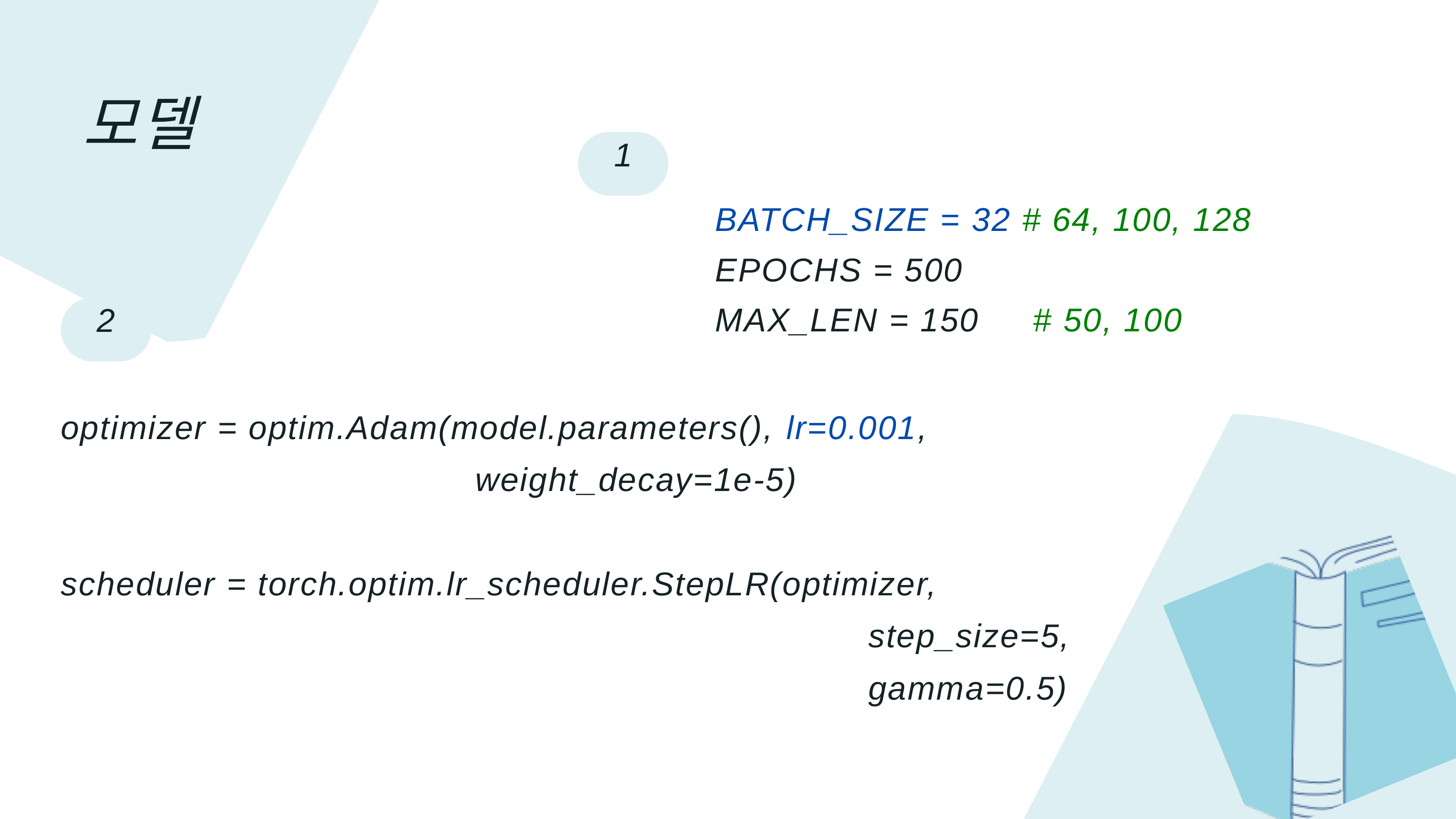

모델

1
BATCH_SIZE = 32 # 64, 100, 128
EPOCHS = 500
MAX_LEN = 150     # 50, 100

2
optimizer = optim.Adam(model.parameters(), lr=0.001,
                                       weight_decay=1e-5)

scheduler = torch.optim.lr_scheduler.StepLR(optimizer,
                                                                            step_size=5,
                                                                            gamma=0.5)